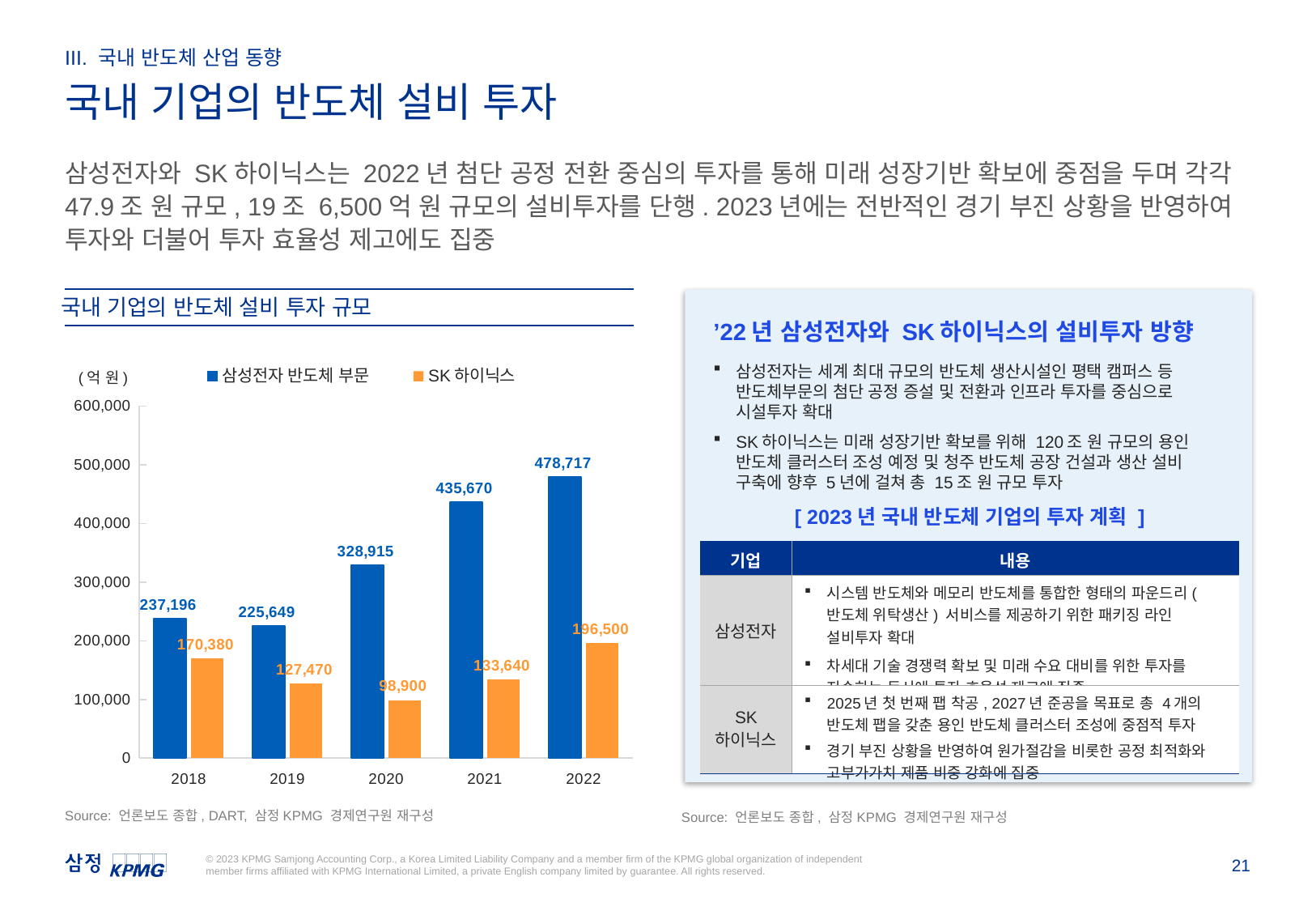

III. 국내 반도체 산업 동향
국내 기업의 반도체 설비 투자
삼성전자와 SK하이닉스는 2022년 첨단 공정 전환 중심의 투자를 통해 미래 성장기반 확보에 중점을 두며 각각 47.9조 원 규모, 19조 6,500억 원 규모의 설비투자를 단행. 2023년에는 전반적인 경기 부진 상황을 반영하여 투자와 더불어 투자 효율성 제고에도 집중
국내 기업의 반도체 설비 투자 규모

’22년 삼성전자와 SK하이닉스의 설비투자 방향
삼성전자는 세계 최대 규모의 반도체 생산시설인 평택 캠퍼스 등 반도체부문의 첨단 공정 증설 및 전환과 인프라 투자를 중심으로 시설투자 확대
SK하이닉스는 미래 성장기반 확보를 위해 120조 원 규모의 용인 반도체 클러스터 조성 예정 및 청주 반도체 공장 건설과 생산 설비 구축에 향후 5년에 걸쳐 총 15조 원 규모 투자

### Chart

| Category | 삼성전자 반도체 부문 | SK하이닉스 |
|---|---|---|
| 2018 | 237196.0 | 170380.0 |
| 2019 | 225649.0 | 127470.0 |
| 2020 | 328915.0 | 98900.0 |
| 2021 | 435670.0 | 133640.0 |
| 2022 | 478717.0 | 196500.0 |
(억 원)
[ 2023년 국내 반도체 기업의 투자 계획 ]
| 기업 | 내용 |
| --- | --- |
| 삼성전자 | 시스템 반도체와 메모리 반도체를 통합한 형태의 파운드리(반도체 위탁생산) 서비스를 제공하기 위한 패키징 라인 설비투자 확대 차세대 기술 경쟁력 확보 및 미래 수요 대비를 위한 투자를 지속하는 동시에 투자 효율성 제고에 집중 |
| SK 하이닉스 | 2025년 첫 번째 팹 착공, 2027년 준공을 목표로 총 4개의 반도체 팹을 갖춘 용인 반도체 클러스터 조성에 중점적 투자 경기 부진 상황을 반영하여 원가절감을 비롯한 공정 최적화와 고부가가치 제품 비중 강화에 집중 |
Source: 언론보도 종합, DART, 삼정KPMG 경제연구원 재구성
Source: 언론보도 종합, 삼정KPMG 경제연구원 재구성